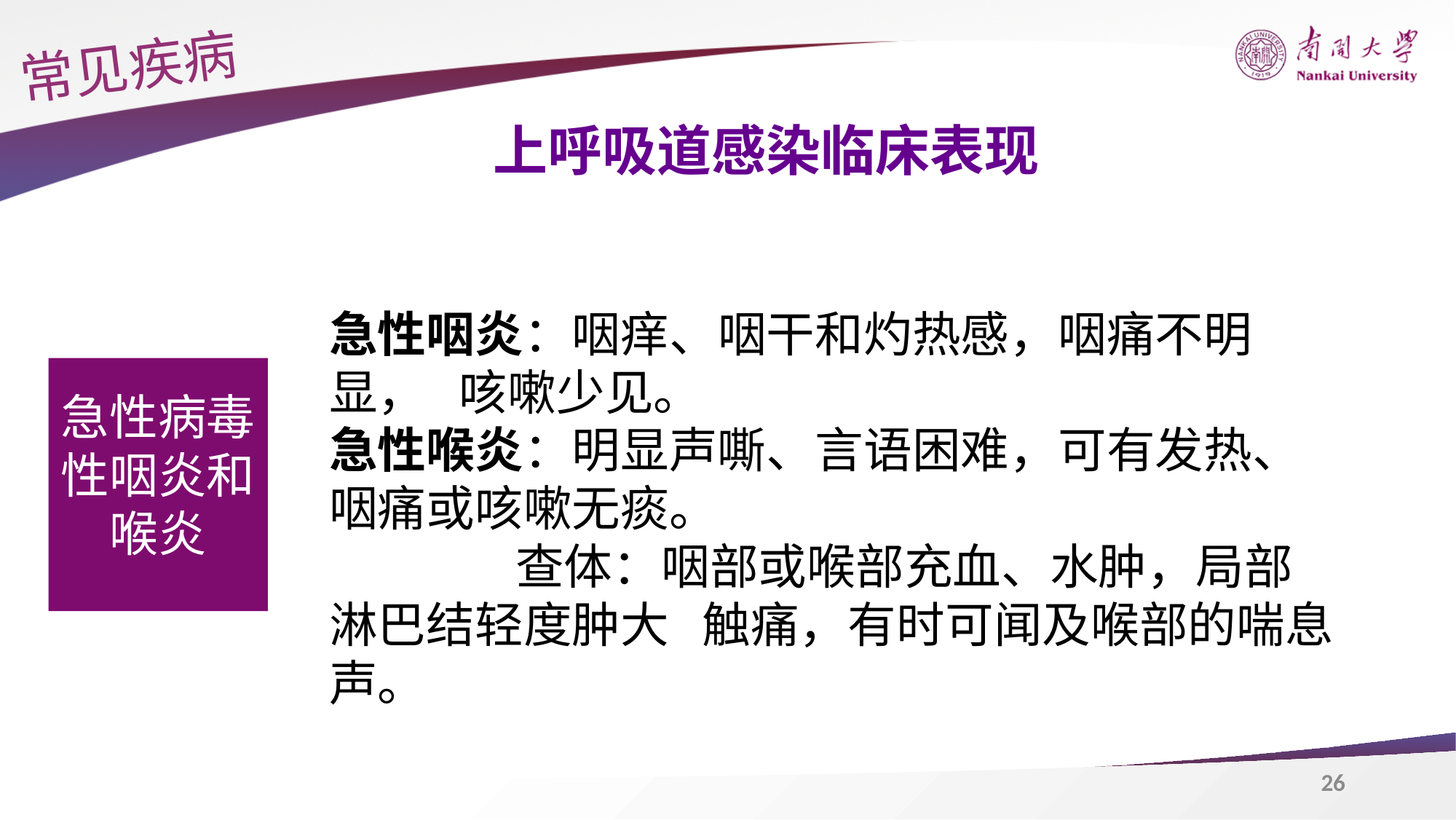

常见疾病
上呼吸道感染临床表现
急性咽炎：咽痒、咽干和灼热感，咽痛不明显，   咳嗽少见。
急性喉炎：明显声嘶、言语困难，可有发热、咽痛或咳嗽无痰。
                查体：咽部或喉部充血、水肿，局部淋巴结轻度肿大   触痛，有时可闻及喉部的喘息声。

急性病毒性咽炎和喉炎

26